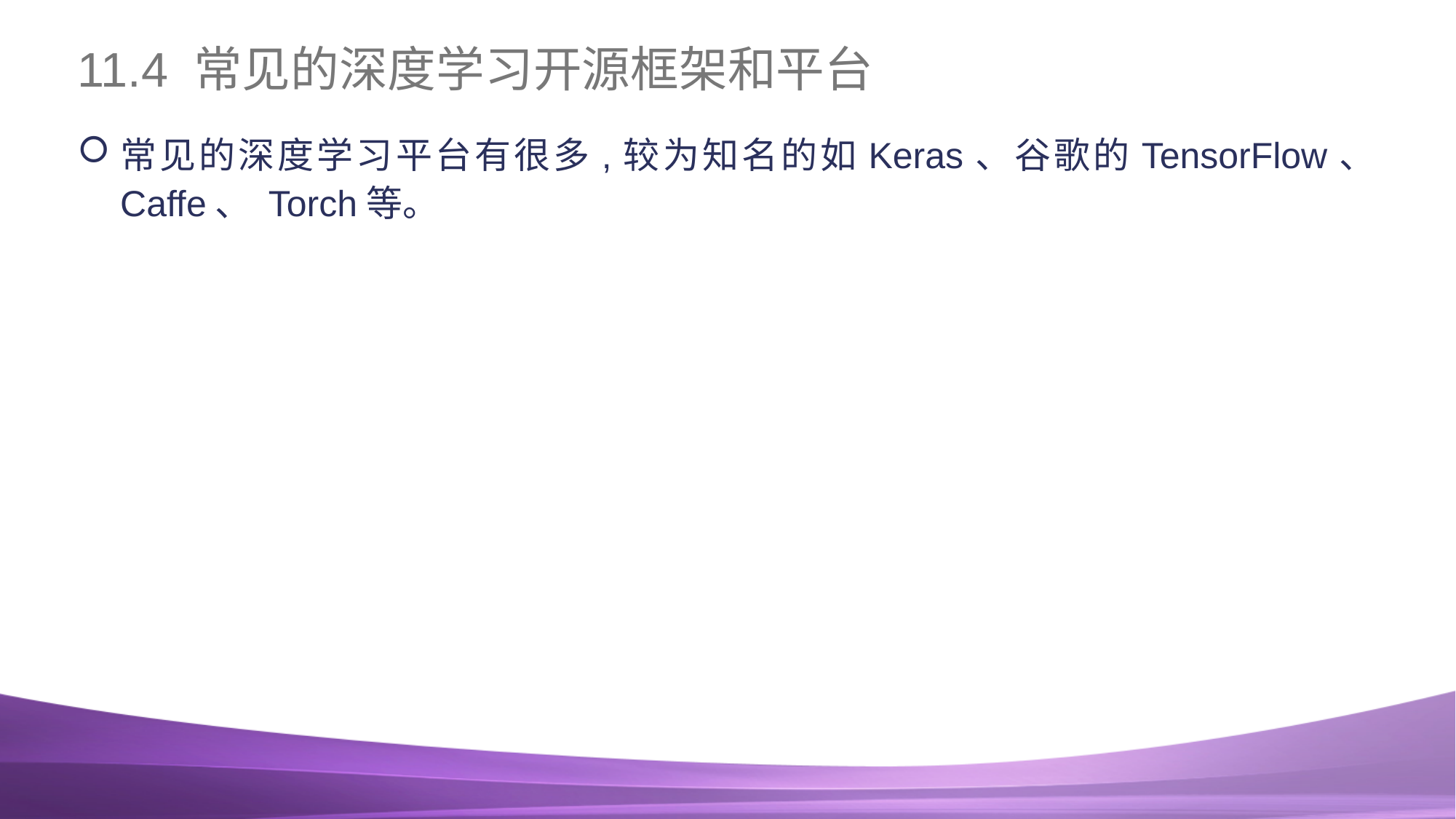

# 11.4 常见的深度学习开源框架和平台
常见的深度学习平台有很多,较为知名的如Keras、谷歌的TensorFlow、 Caffe、 Torch等。